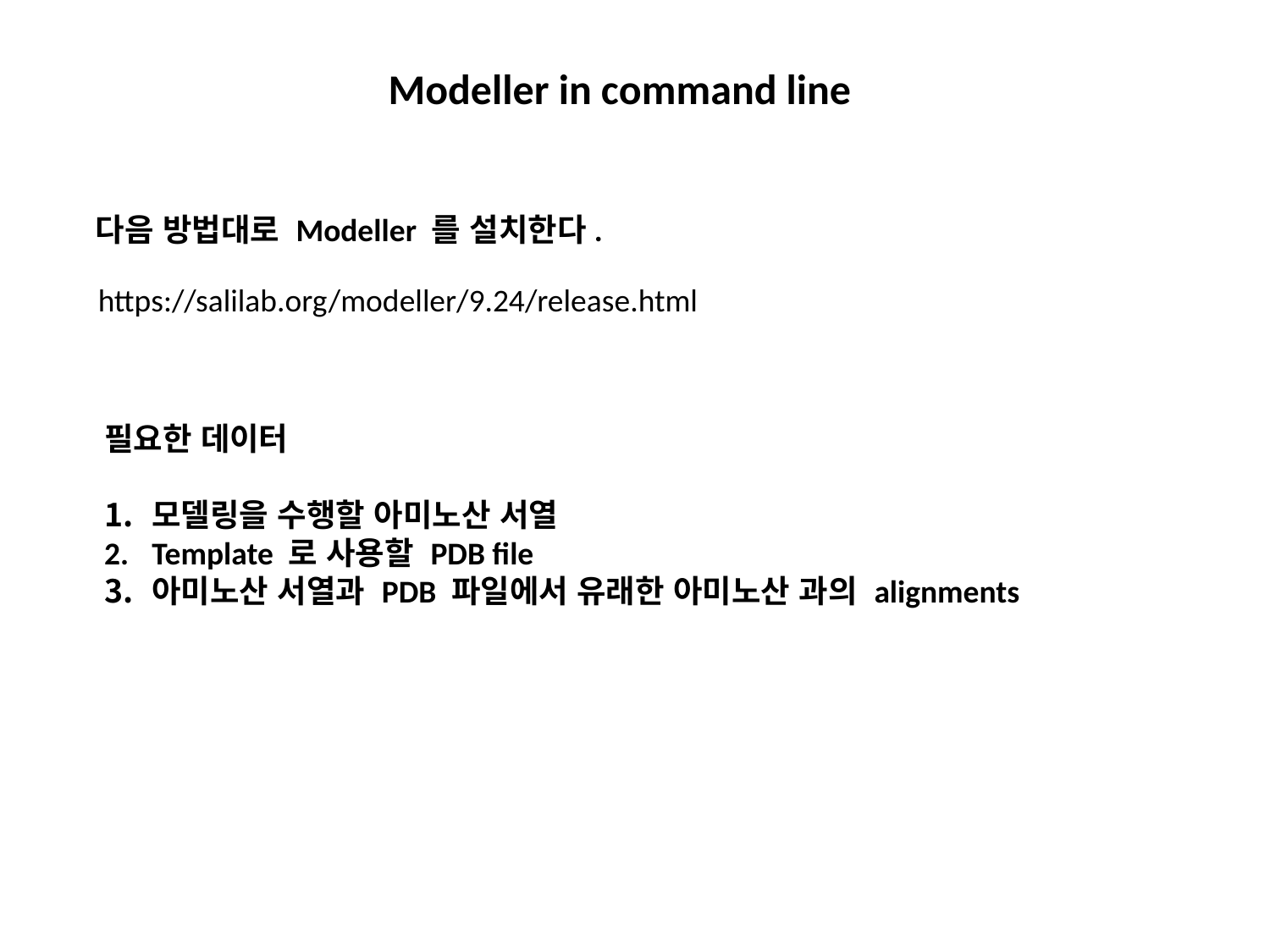

Modeller in command line
다음 방법대로 Modeller 를 설치한다.
https://salilab.org/modeller/9.24/release.html
필요한 데이터

모델링을 수행할 아미노산 서열
Template 로 사용할 PDB file
아미노산 서열과 PDB 파일에서 유래한 아미노산 과의 alignments